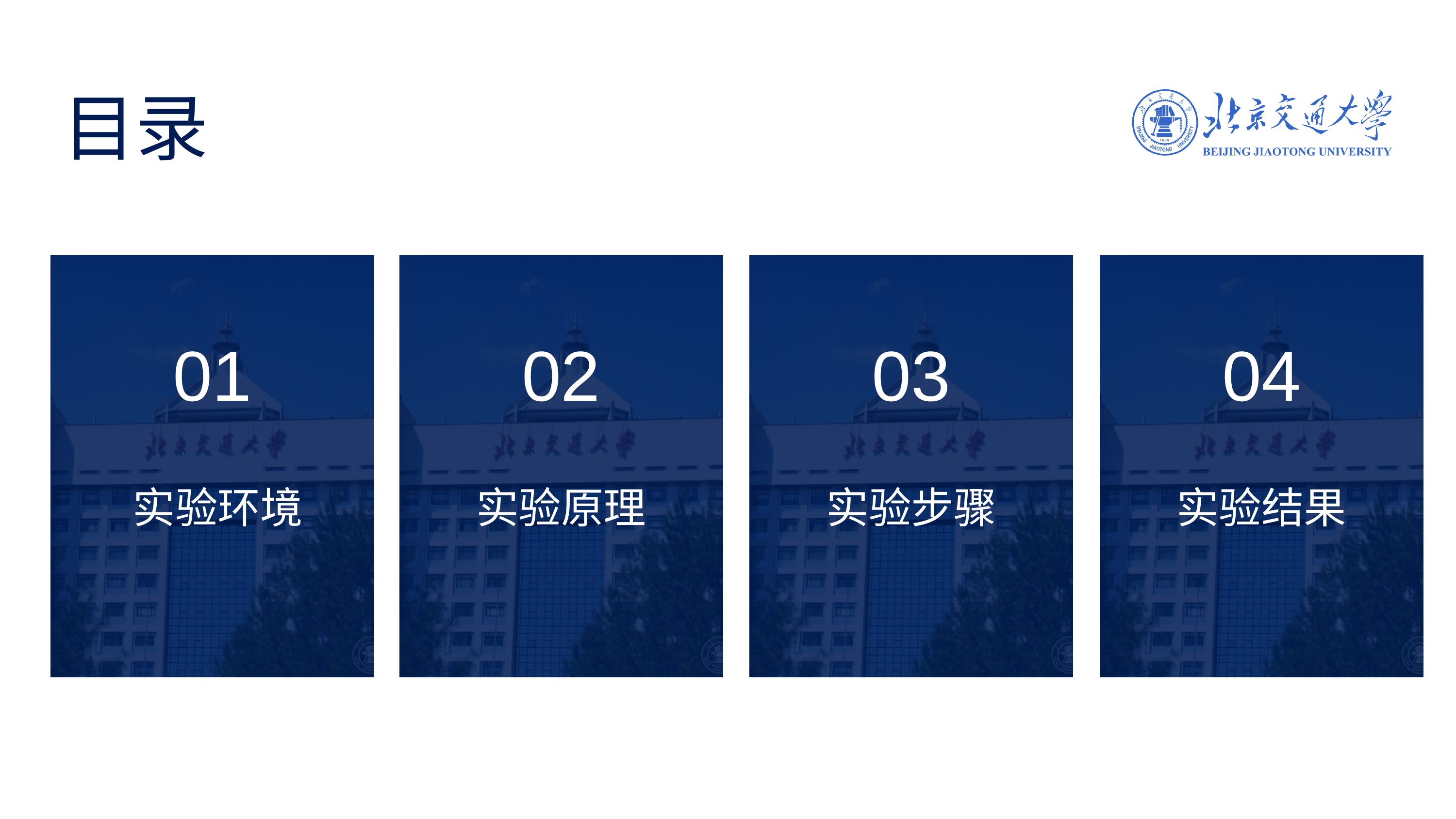

目录

01
02
03
04
实验结果
实验环境
实验原理
实验步骤